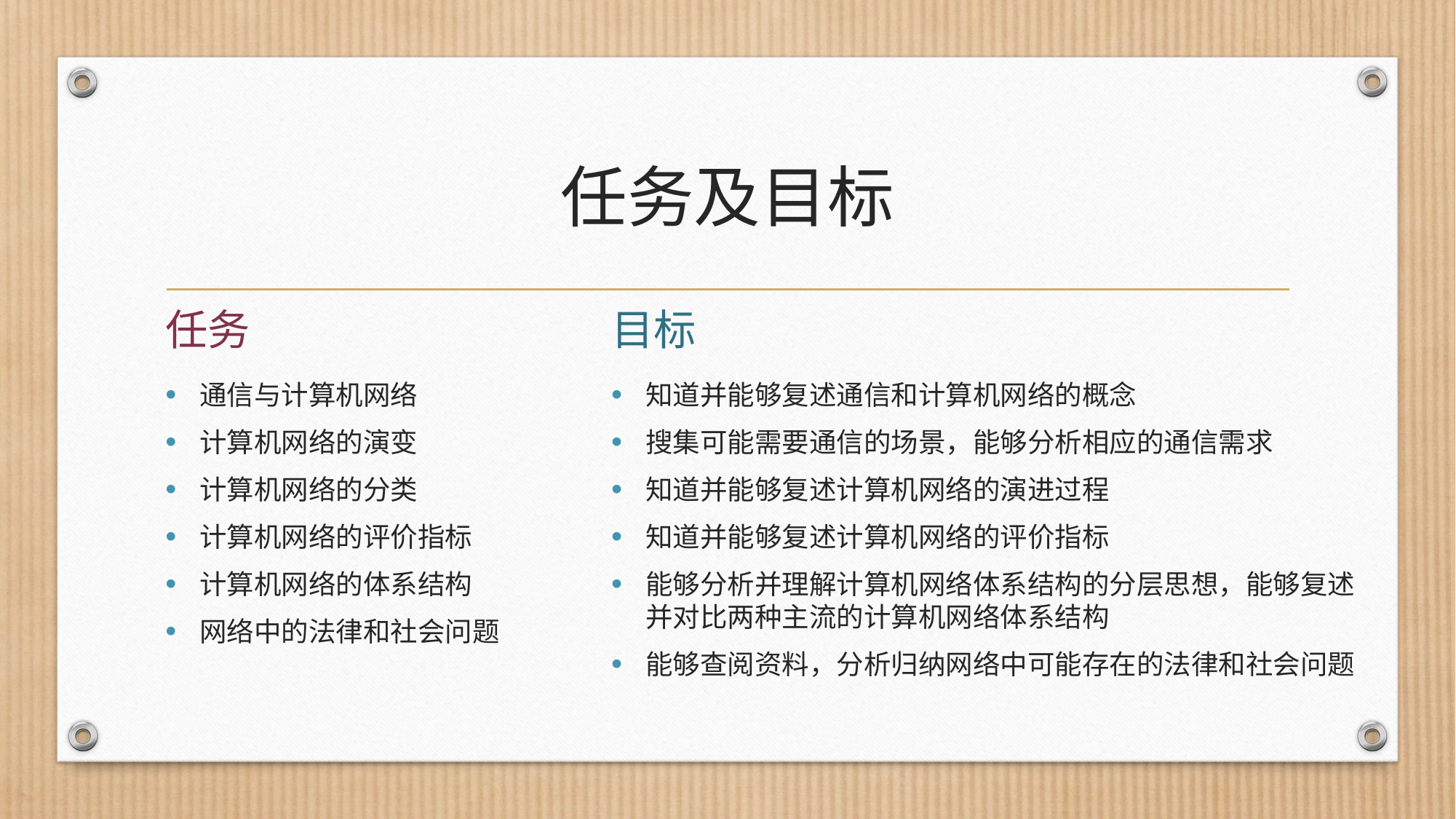

# 任务及目标
任务
目标
通信与计算机网络
计算机网络的演变
计算机网络的分类
计算机网络的评价指标
计算机网络的体系结构
网络中的法律和社会问题

知道并能够复述通信和计算机网络的概念
搜集可能需要通信的场景，能够分析相应的通信需求
知道并能够复述计算机网络的演进过程
知道并能够复述计算机网络的评价指标
能够分析并理解计算机网络体系结构的分层思想，能够复述并对比两种主流的计算机网络体系结构
能够查阅资料，分析归纳网络中可能存在的法律和社会问题